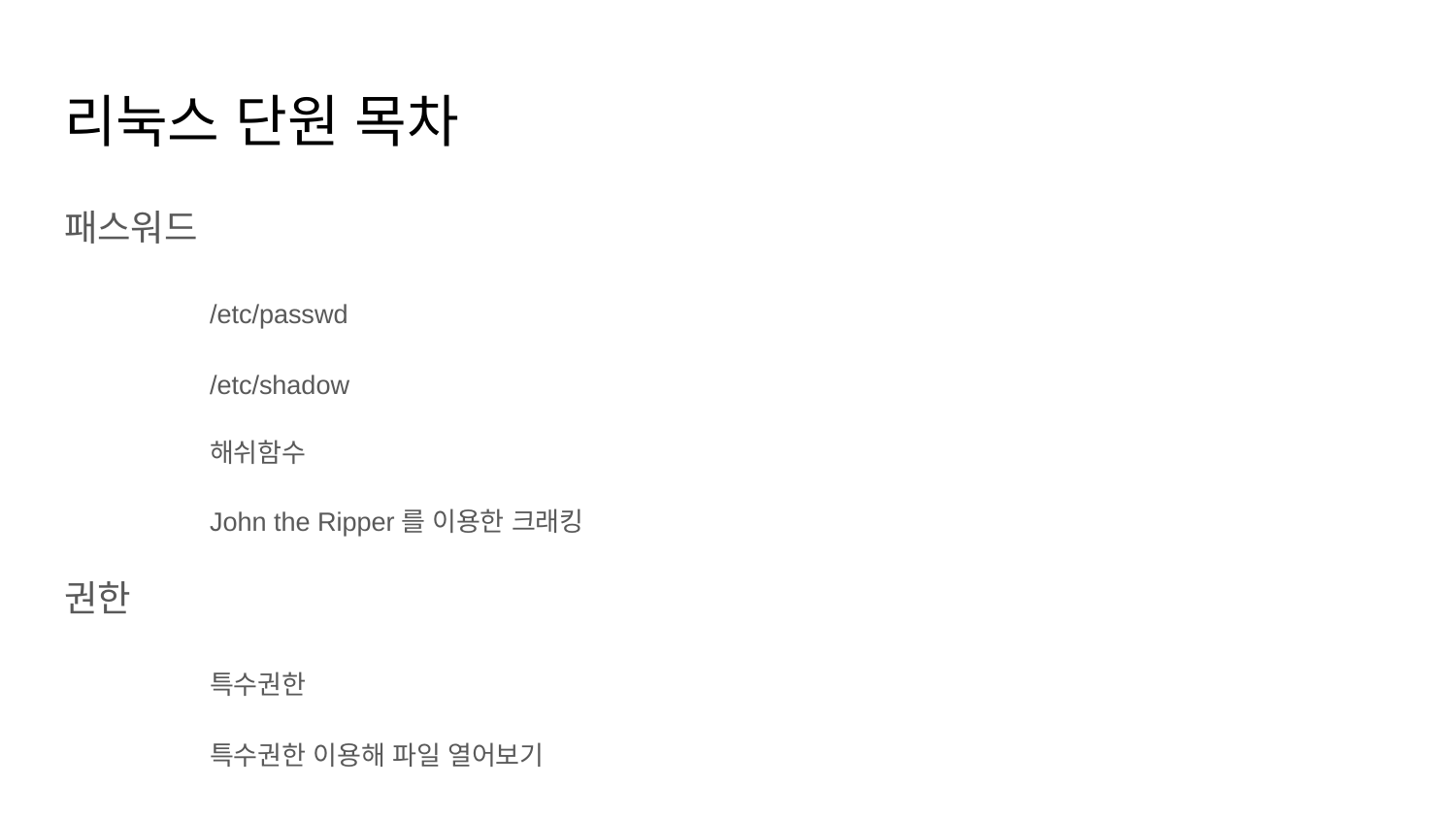

# 리눅스 단원 목차
패스워드
	/etc/passwd
	/etc/shadow
	해쉬함수
	John the Ripper를 이용한 크래킹
권한
	특수권한
	특수권한 이용해 파일 열어보기